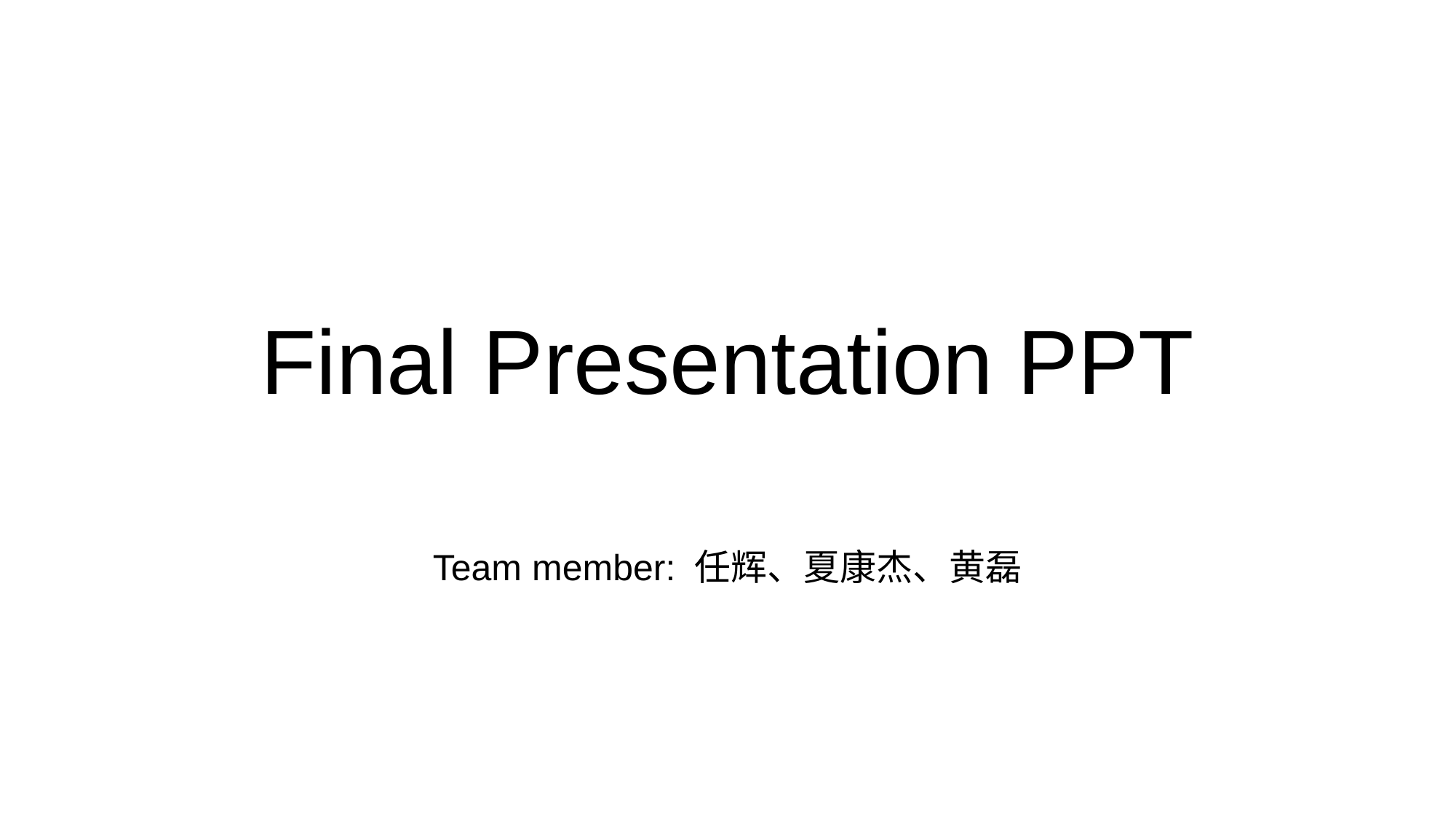

# Final Presentation﻿ PPT

Team member: 任辉、夏康杰、黄磊